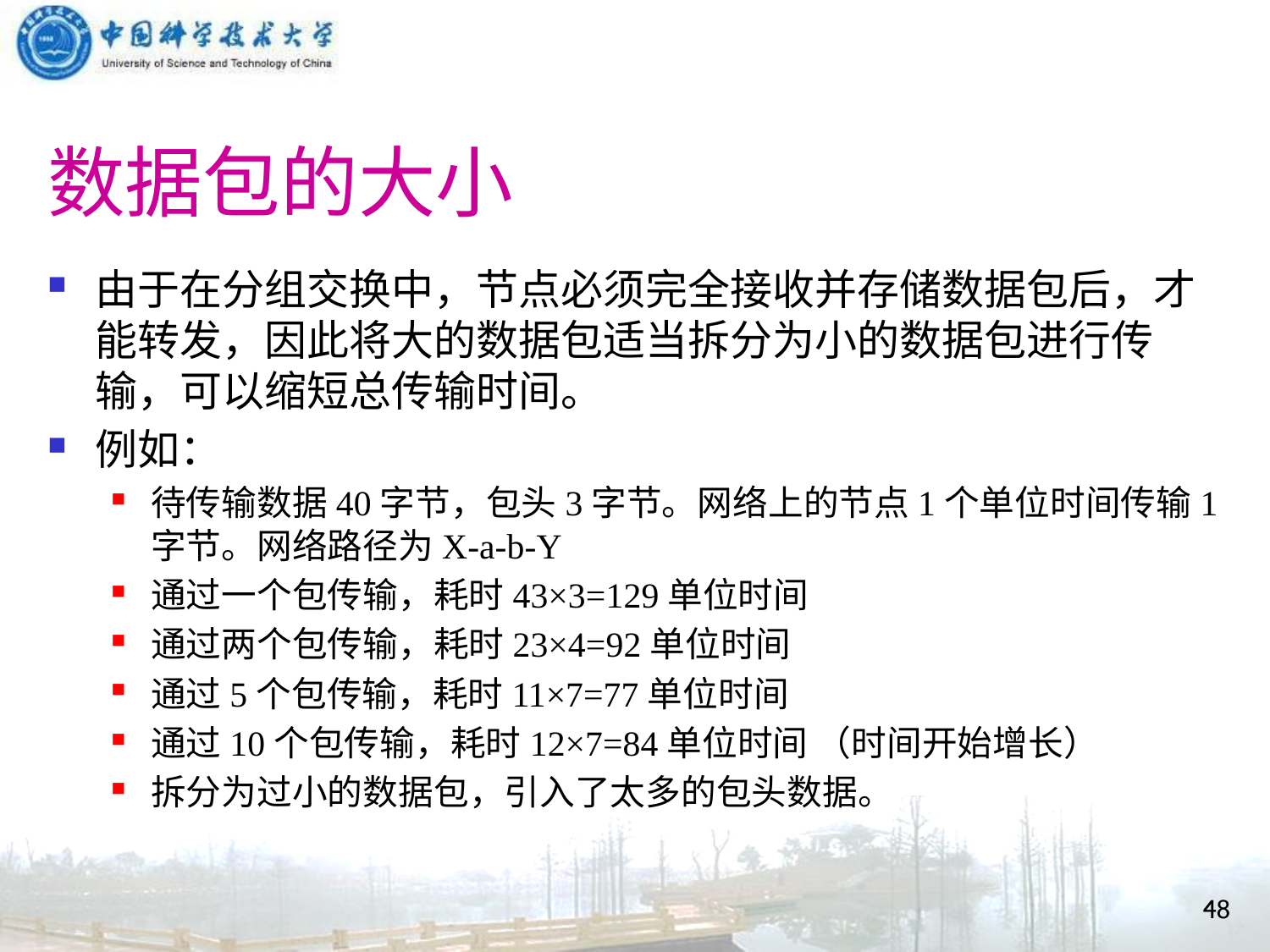

# 数据包的大小
由于在分组交换中，节点必须完全接收并存储数据包后，才能转发，因此将大的数据包适当拆分为小的数据包进行传输，可以缩短总传输时间。
例如：
待传输数据40字节，包头3字节。网络上的节点1个单位时间传输1字节。网络路径为X-a-b-Y
通过一个包传输，耗时43×3=129单位时间
通过两个包传输，耗时23×4=92单位时间
通过5个包传输，耗时11×7=77单位时间
通过10个包传输，耗时12×7=84单位时间 （时间开始增长）
拆分为过小的数据包，引入了太多的包头数据。
48